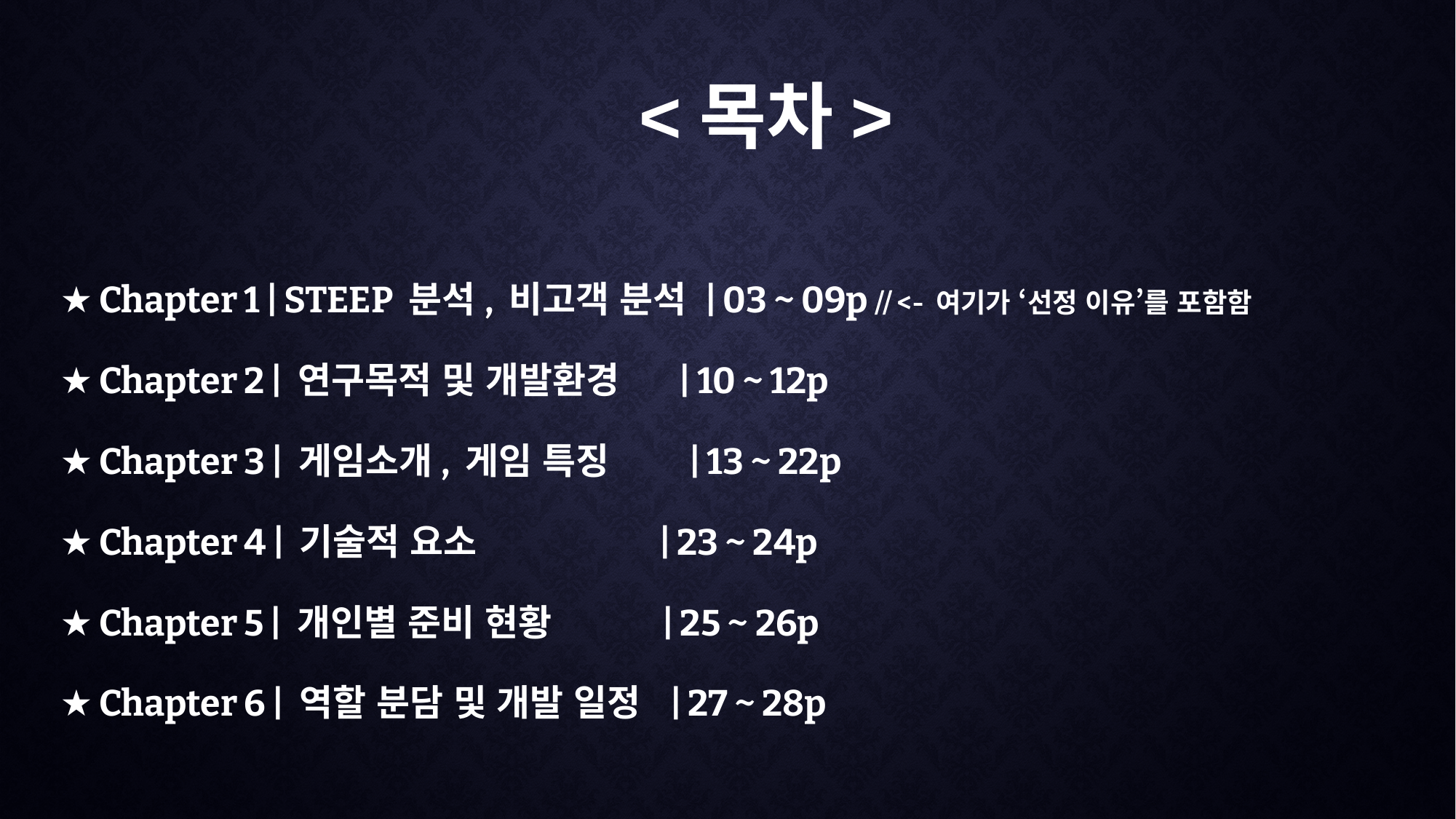

<목차>
★ Chapter 1 | STEEP 분석, 비고객 분석 | 03 ~ 09p // <- 여기가 ‘선정 이유’를 포함함
★ Chapter 2 | 연구목적 및 개발환경     | 10 ~ 12p
★ Chapter 3 | 게임소개, 게임 특징       | 13 ~ 22p
★ Chapter 4 | 기술적 요소                 | 23 ~ 24p
★ Chapter 5 | 개인별 준비 현황          | 25 ~ 26p
★ Chapter 6 | 역할 분담 및 개발 일정  | 27 ~ 28p